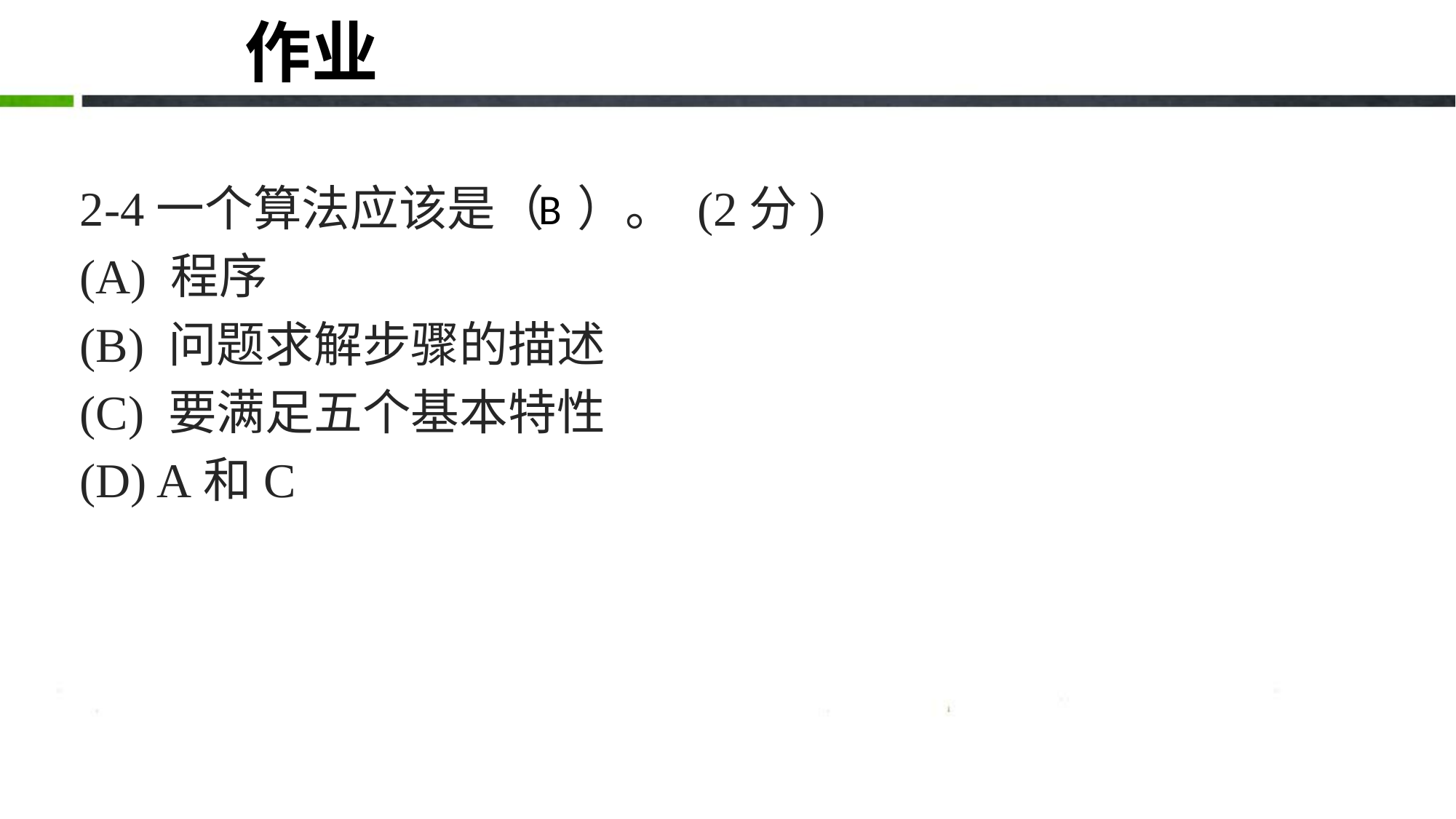

# 作业
2-4一个算法应该是（   ）。 (2分)
(A) 程序
(B) 问题求解步骤的描述
(C) 要满足五个基本特性
(D) A和C

B